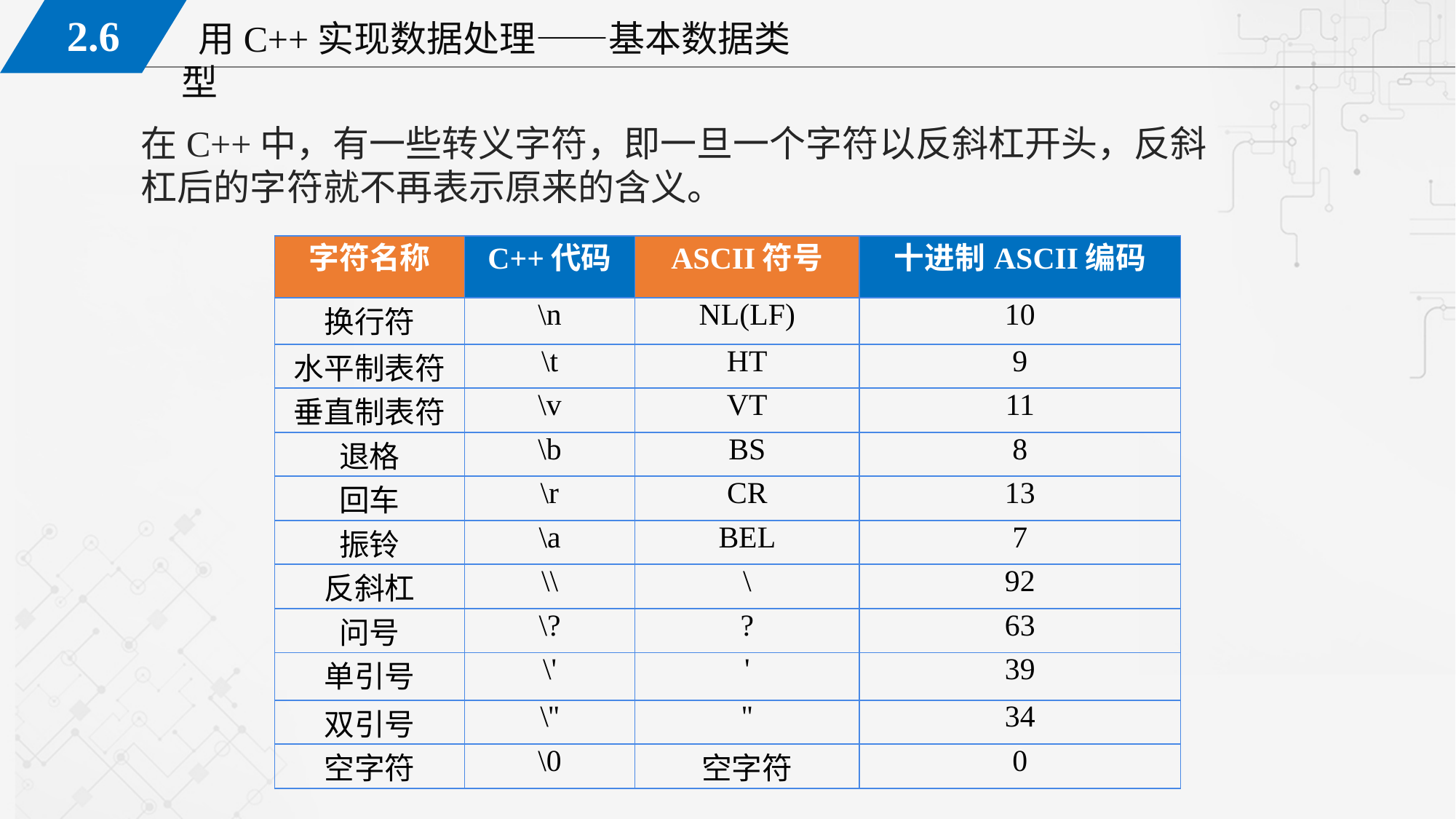

在C++中，有一些转义字符，即一旦一个字符以反斜杠开头，反斜杠后的字符就不再表示原来的含义。
| 字符名称 | C++代码 | ASCII符号 | 十进制ASCII编码 |
| --- | --- | --- | --- |
| 换行符 | \n | NL(LF) | 10 |
| 水平制表符 | \t | HT | 9 |
| 垂直制表符 | \v | VT | 11 |
| 退格 | \b | BS | 8 |
| 回车 | \r | CR | 13 |
| 振铃 | \a | BEL | 7 |
| 反斜杠 | \\ | \ | 92 |
| 问号 | \? | ? | 63 |
| 单引号 | \' | ' | 39 |
| 双引号 | \'' | '' | 34 |
| 空字符 | \0 | 空字符 | 0 |